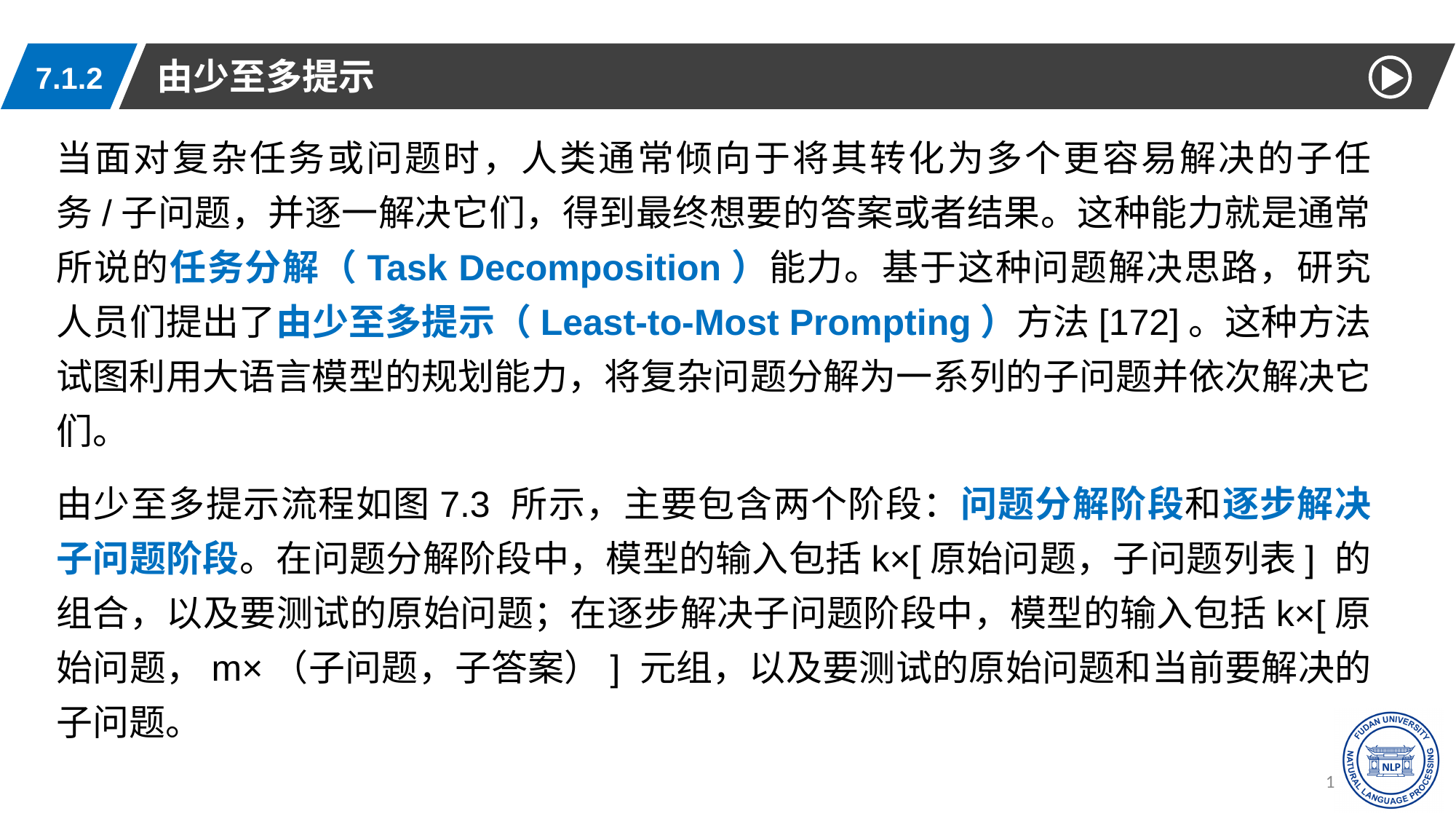

由少至多提示
7.1.2

当面对复杂任务或问题时，人类通常倾向于将其转化为多个更容易解决的子任务/子问题，并逐一解决它们，得到最终想要的答案或者结果。这种能力就是通常所说的任务分解（Task Decomposition）能力。基于这种问题解决思路，研究人员们提出了由少至多提示（Least-to-Most Prompting）方法[172]。这种方法试图利用大语言模型的规划能力，将复杂问题分解为一系列的子问题并依次解决它们。
由少至多提示流程如图7.3 所示，主要包含两个阶段：问题分解阶段和逐步解决子问题阶段。在问题分解阶段中，模型的输入包括k×[原始问题，子问题列表] 的组合，以及要测试的原始问题；在逐步解决子问题阶段中，模型的输入包括k×[原始问题，m×（子问题，子答案）] 元组，以及要测试的原始问题和当前要解决的子问题。
12